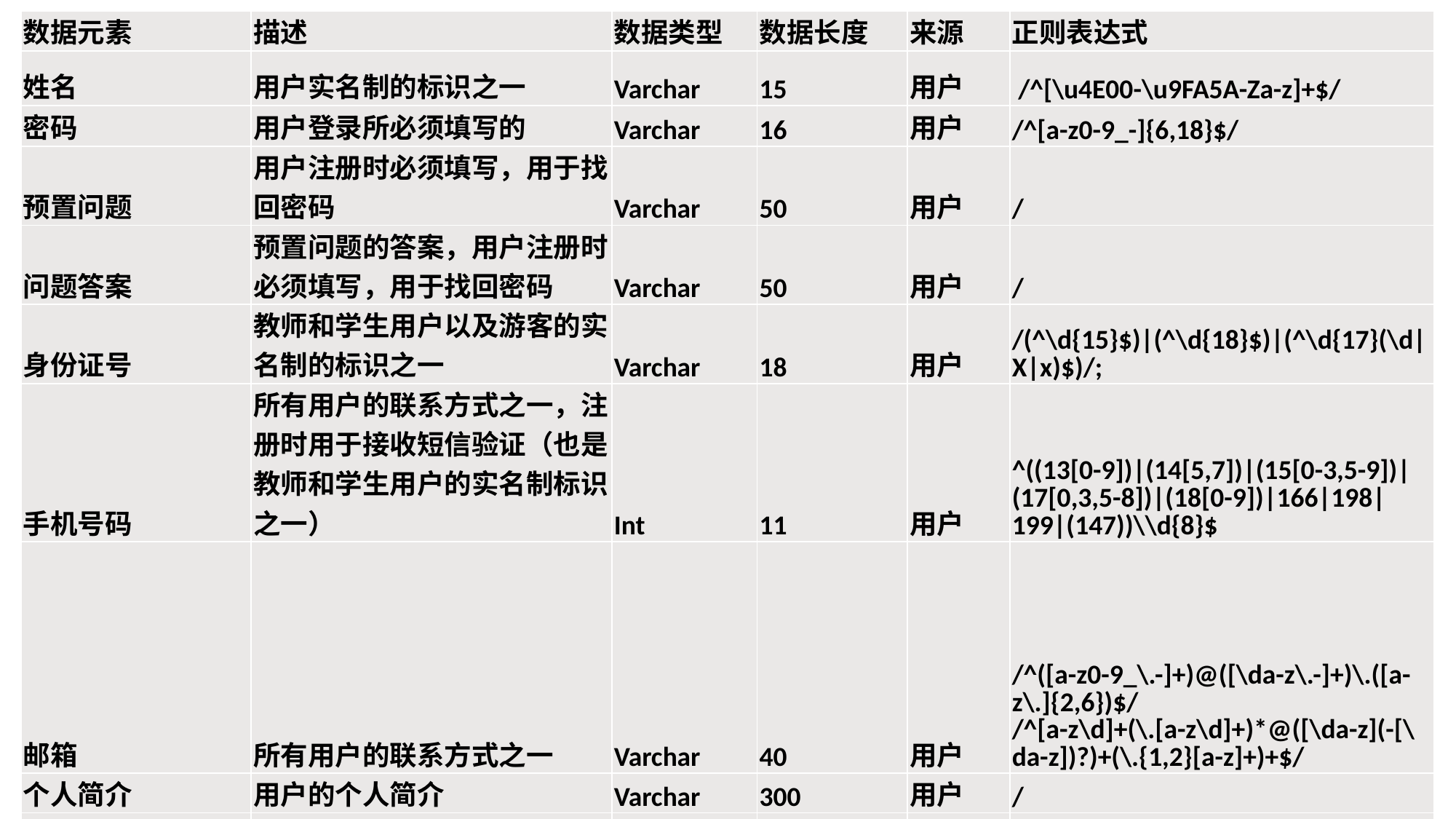

| 数据元素 | 描述 | 数据类型 | 数据长度 | 来源 | 正则表达式 |
| --- | --- | --- | --- | --- | --- |
| 姓名 | 用户实名制的标识之一 | Varchar | 15 | 用户 | /^[\u4E00-\u9FA5A-Za-z]+$/ |
| 密码 | 用户登录所必须填写的 | Varchar | 16 | 用户 | /^[a-z0-9\_-]{6,18}$/ |
| 预置问题 | 用户注册时必须填写，用于找回密码 | Varchar | 50 | 用户 | / |
| 问题答案 | 预置问题的答案，用户注册时必须填写，用于找回密码 | Varchar | 50 | 用户 | / |
| 身份证号 | 教师和学生用户以及游客的实名制的标识之一 | Varchar | 18 | 用户 | /(^\d{15}$)|(^\d{18}$)|(^\d{17}(\d|X|x)$)/; |
| 手机号码 | 所有用户的联系方式之一，注册时用于接收短信验证（也是教师和学生用户的实名制标识之一） | Int | 11 | 用户 | ^((13[0-9])|(14[5,7])|(15[0-3,5-9])|(17[0,3,5-8])|(18[0-9])|166|198|199|(147))\\d{8}$ |
| 邮箱 | 所有用户的联系方式之一 | Varchar | 40 | 用户 | /^([a-z0-9\_\.-]+)@([\da-z\.-]+)\.([a-z\.]{2,6})$/ /^[a-z\d]+(\.[a-z\d]+)\*@([\da-z](-[\da-z])?)+(\.{1,2}[a-z]+)+$/ |
| 个人简介 | 用户的个人简介 | Varchar | 300 | 用户 | / |
| 账号 | 游客的身份标识 | Varchar | 16 | 用户 | /^[a-z0-9\_-]{3,16}$/ |
数据字典